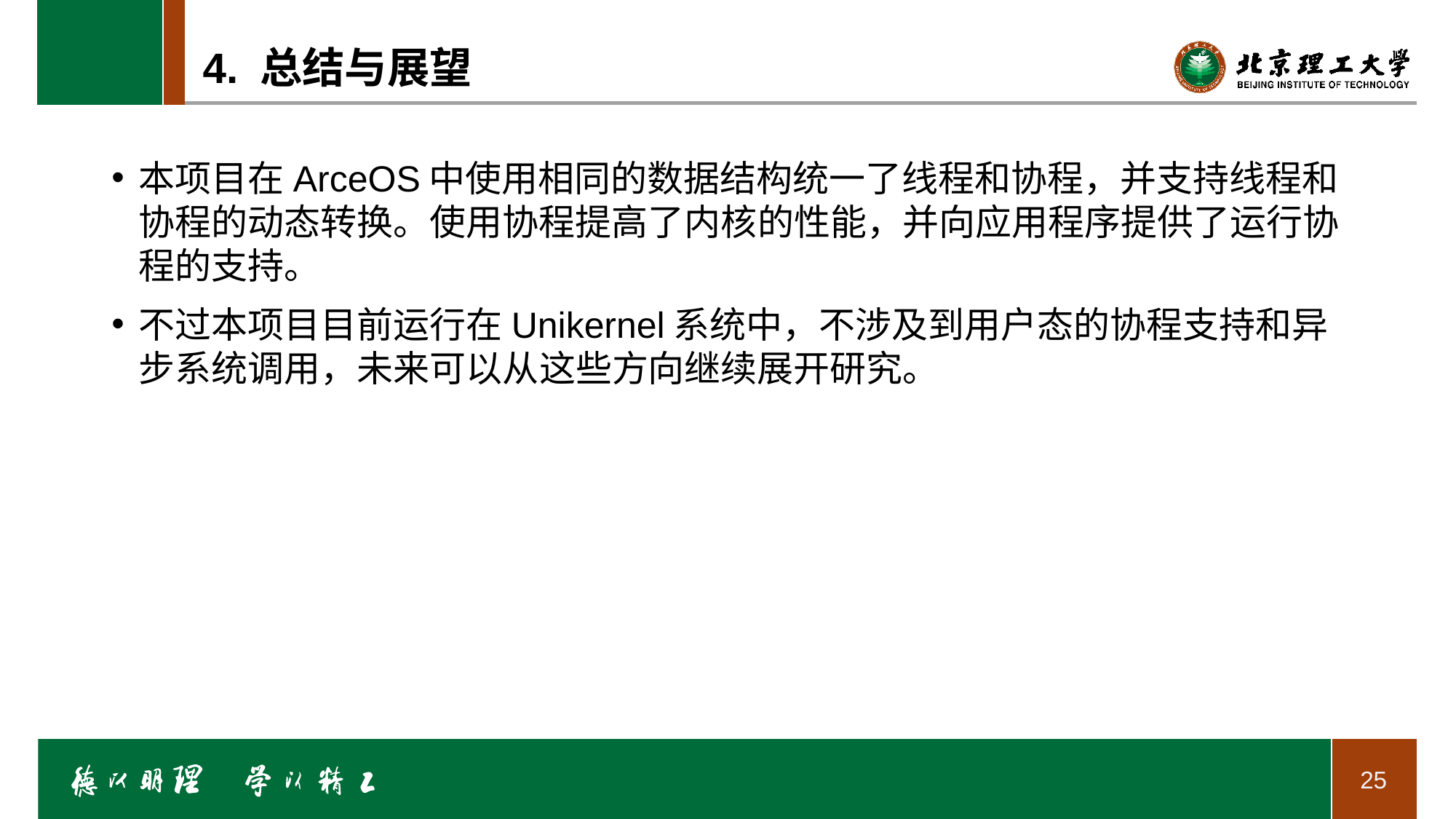

# 4. 总结与展望
本项目在ArceOS中使用相同的数据结构统一了线程和协程，并支持线程和协程的动态转换。使用协程提高了内核的性能，并向应用程序提供了运行协程的支持。
不过本项目目前运行在Unikernel系统中，不涉及到用户态的协程支持和异步系统调用，未来可以从这些方向继续展开研究。